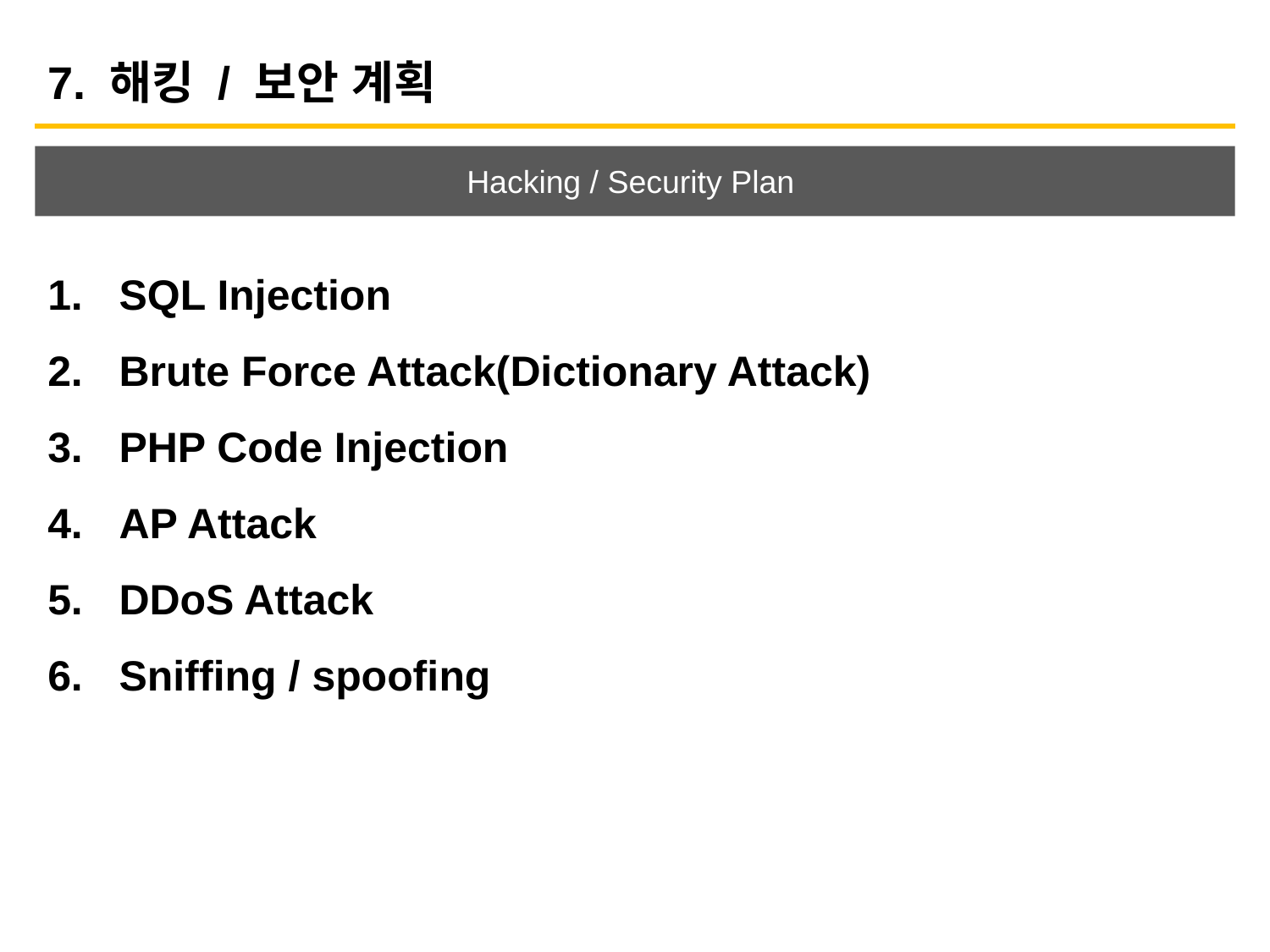

7. 해킹 / 보안 계획
Hacking / Security Plan
SQL Injection
Brute Force Attack(Dictionary Attack)
PHP Code Injection
AP Attack
DDoS Attack
Sniffing / spoofing